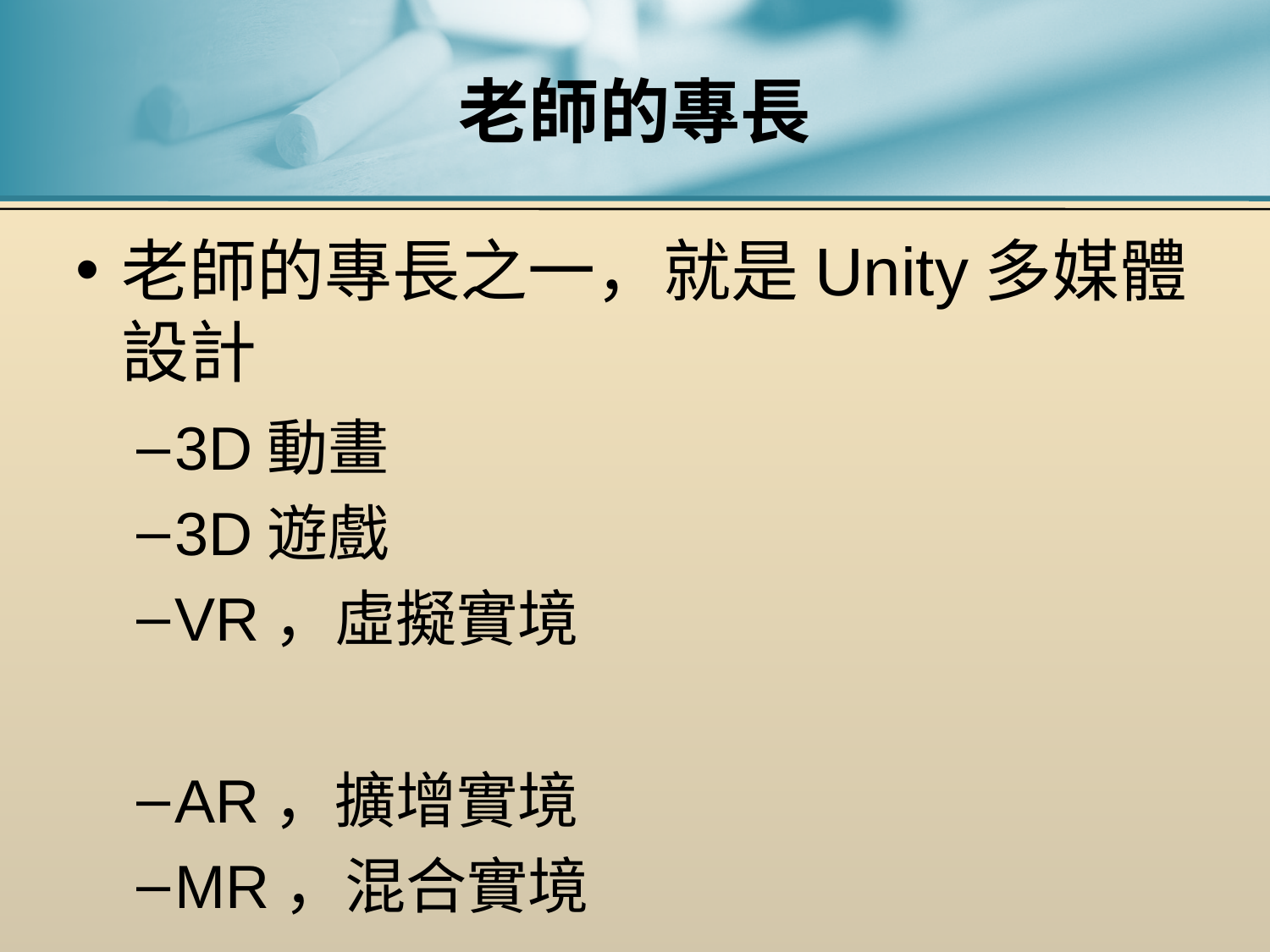

# 老師的專長
老師的專長之一，就是Unity多媒體設計
3D動畫
3D遊戲
VR，虛擬實境

AR，擴增實境
MR，混合實境